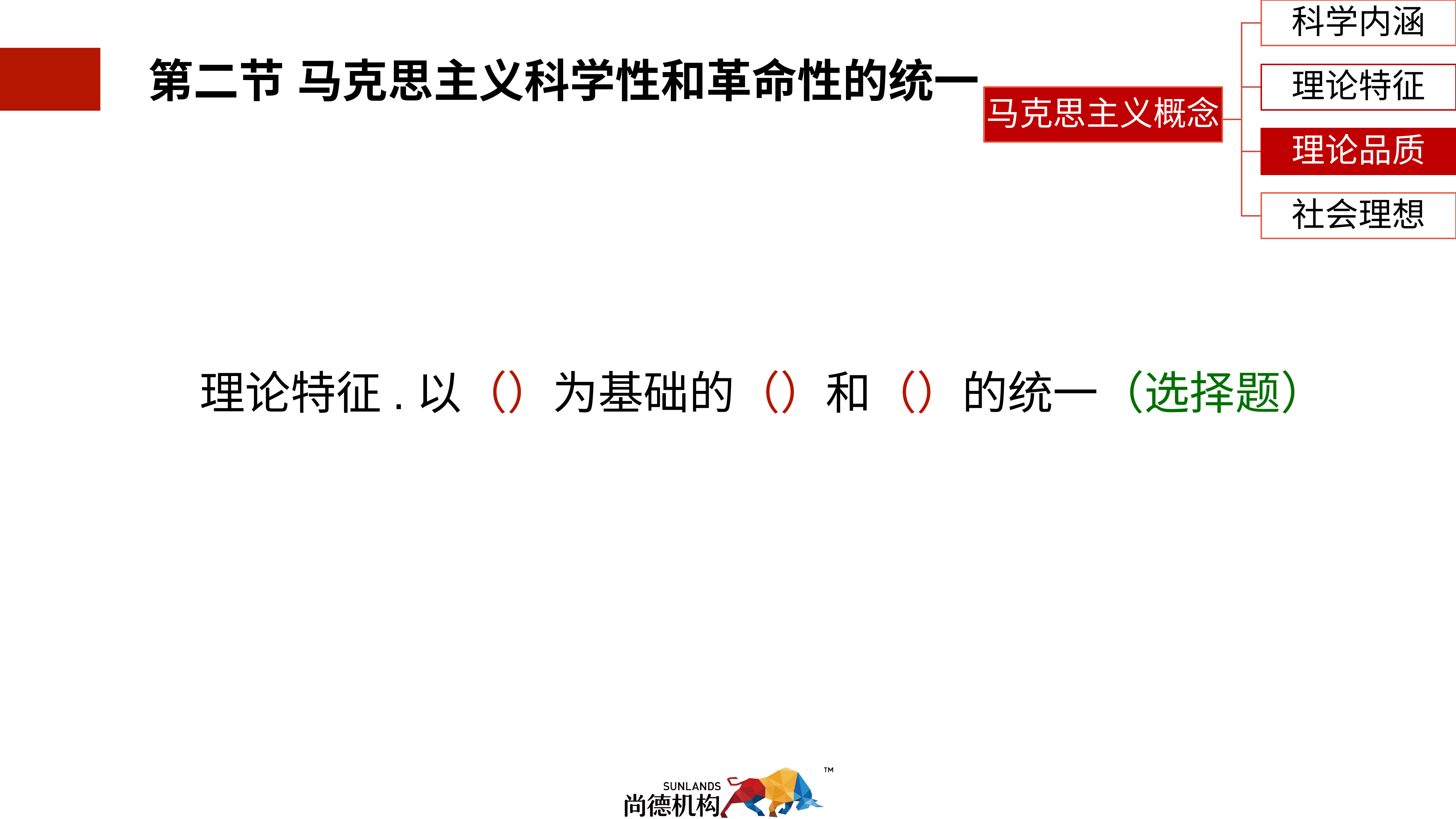

科学内涵

理论特征
马克思主义概念

理论品质
社会理想
0.2.2马克思主义理论特征
第二节 马克思主义科学性和革命性的统一
理论特征.以（）为基础的（）和（）的统一（选择题）